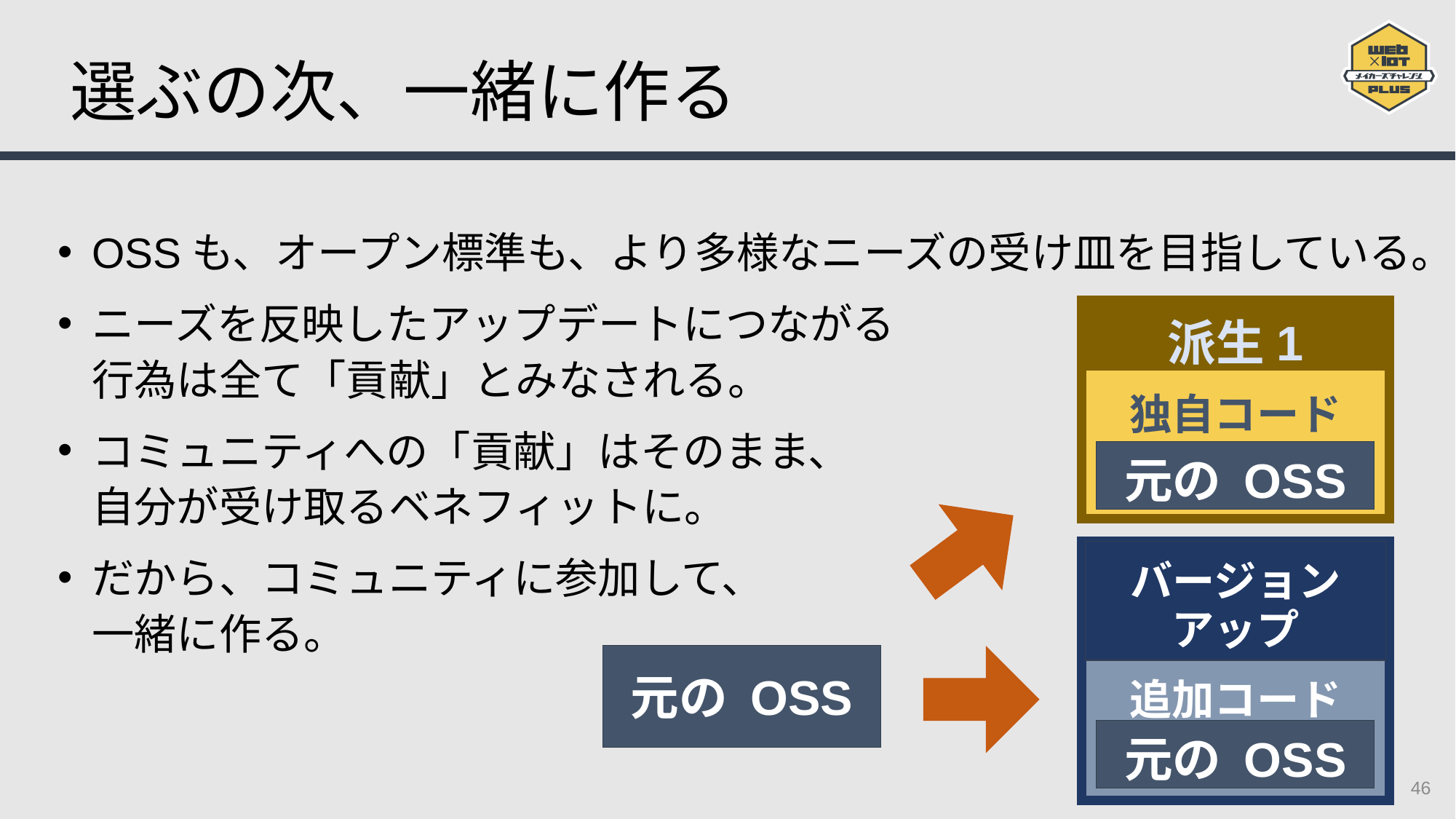

# 選ぶの次、一緒に作る
OSSも、オープン標準も、より多様なニーズの受け皿を目指している。
ニーズを反映したアップデートにつながる
行為は全て「貢献」とみなされる。
コミュニティへの「貢献」はそのまま、
自分が受け取るベネフィットに。
だから、コミュニティに参加して、
一緒に作る。

独自コード

派生1
元の OSS

追加コード

バージョンアップ
元の OSS

元の OSS
46